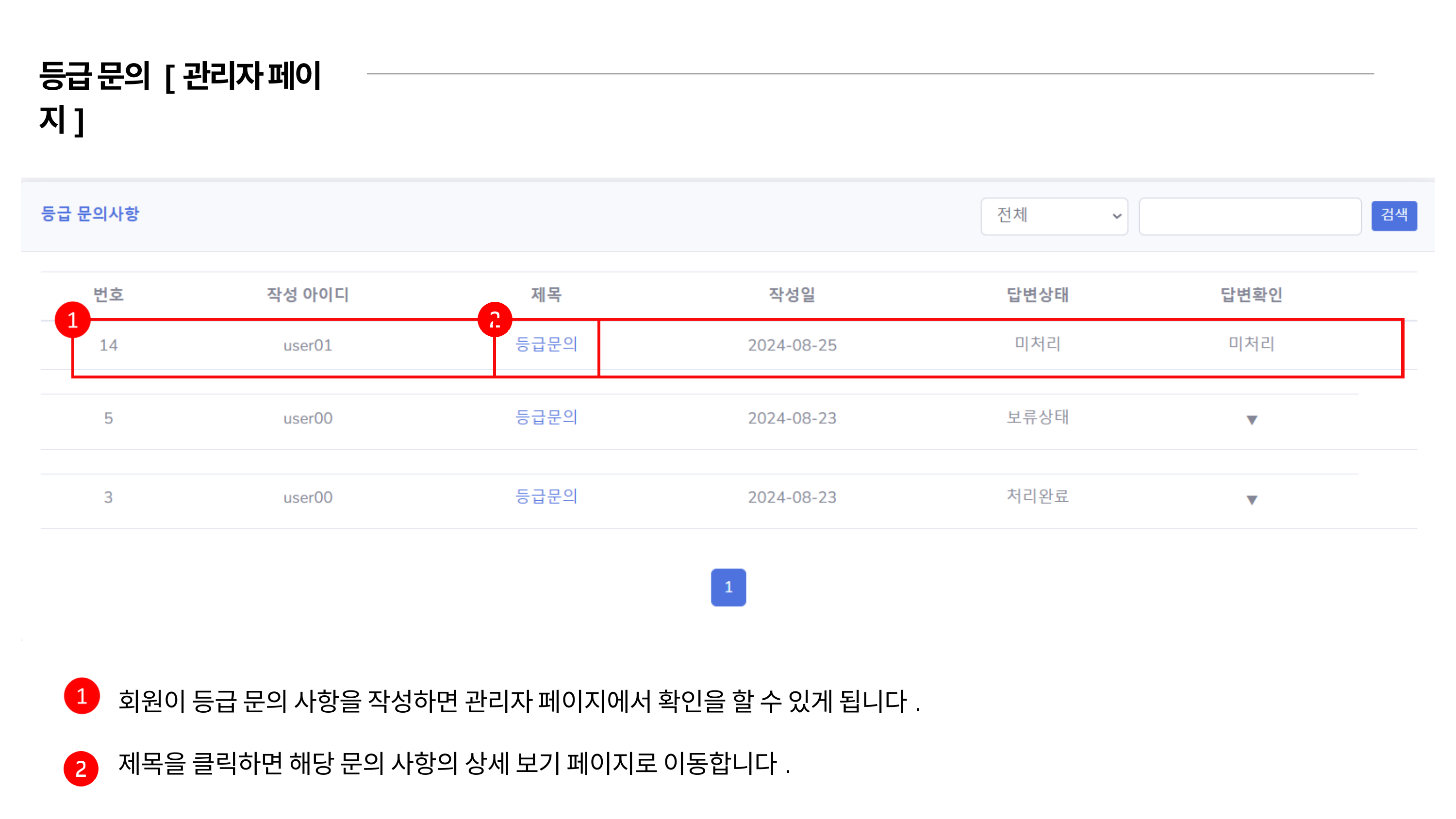

등급 문의 [관리자 페이지]

회원이 등급 문의 사항을 작성하면 관리자 페이지에서 확인을 할 수 있게 됩니다.
제목을 클릭하면 해당 문의 사항의 상세 보기 페이지로 이동합니다.